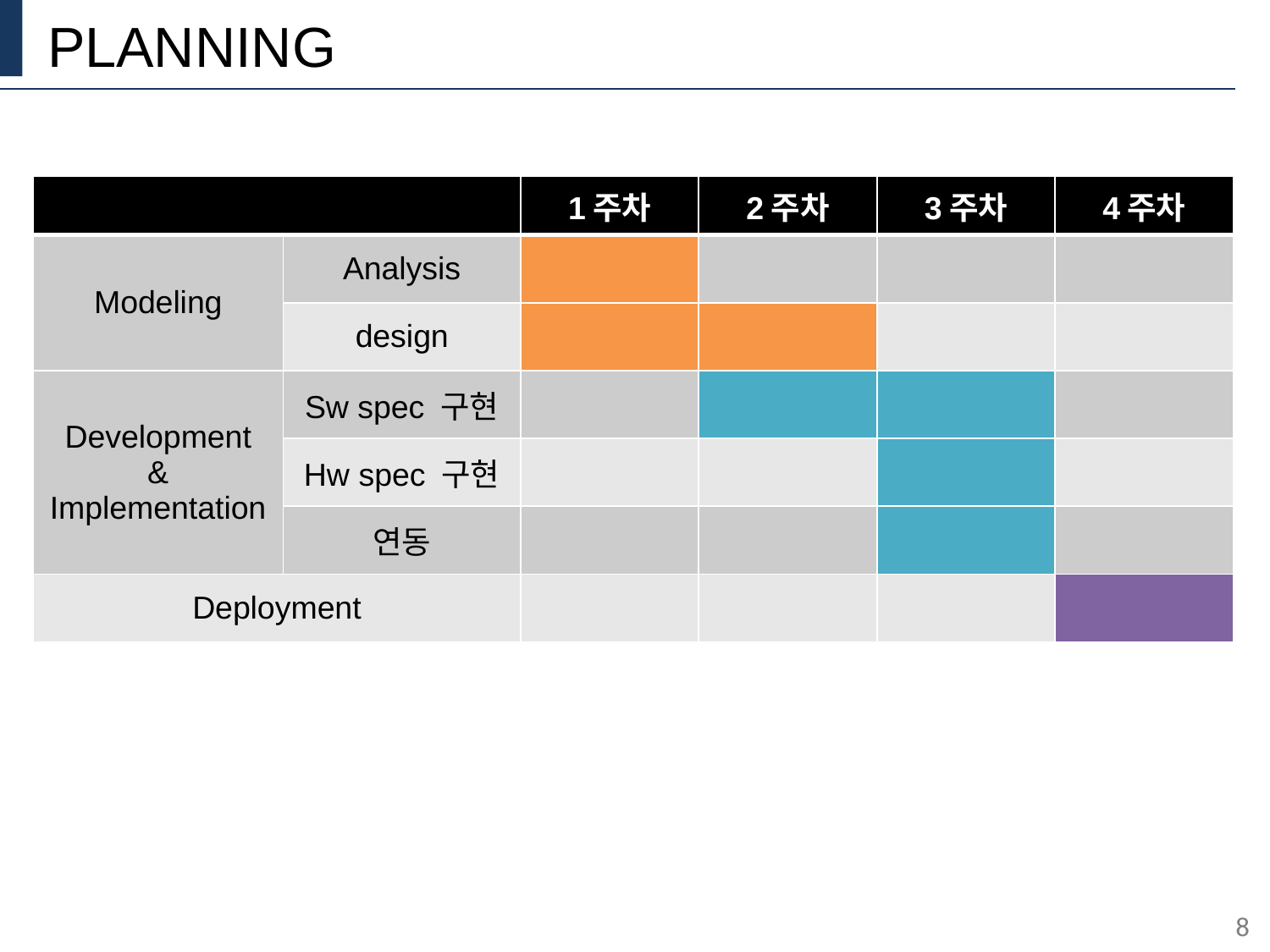

# Planning
|  |  | 1주차 | 2주차 | 3주차 | 4주차 |
| --- | --- | --- | --- | --- | --- |
| Modeling | Analysis |  |  |  |  |
|  | design |  |  |  |  |
| Development & Implementation | Sw spec 구현 |  |  |  |  |
|  | Hw spec 구현 |  |  |  |  |
|  | 연동 |  |  |  |  |
| Deployment |  |  |  |  |  |